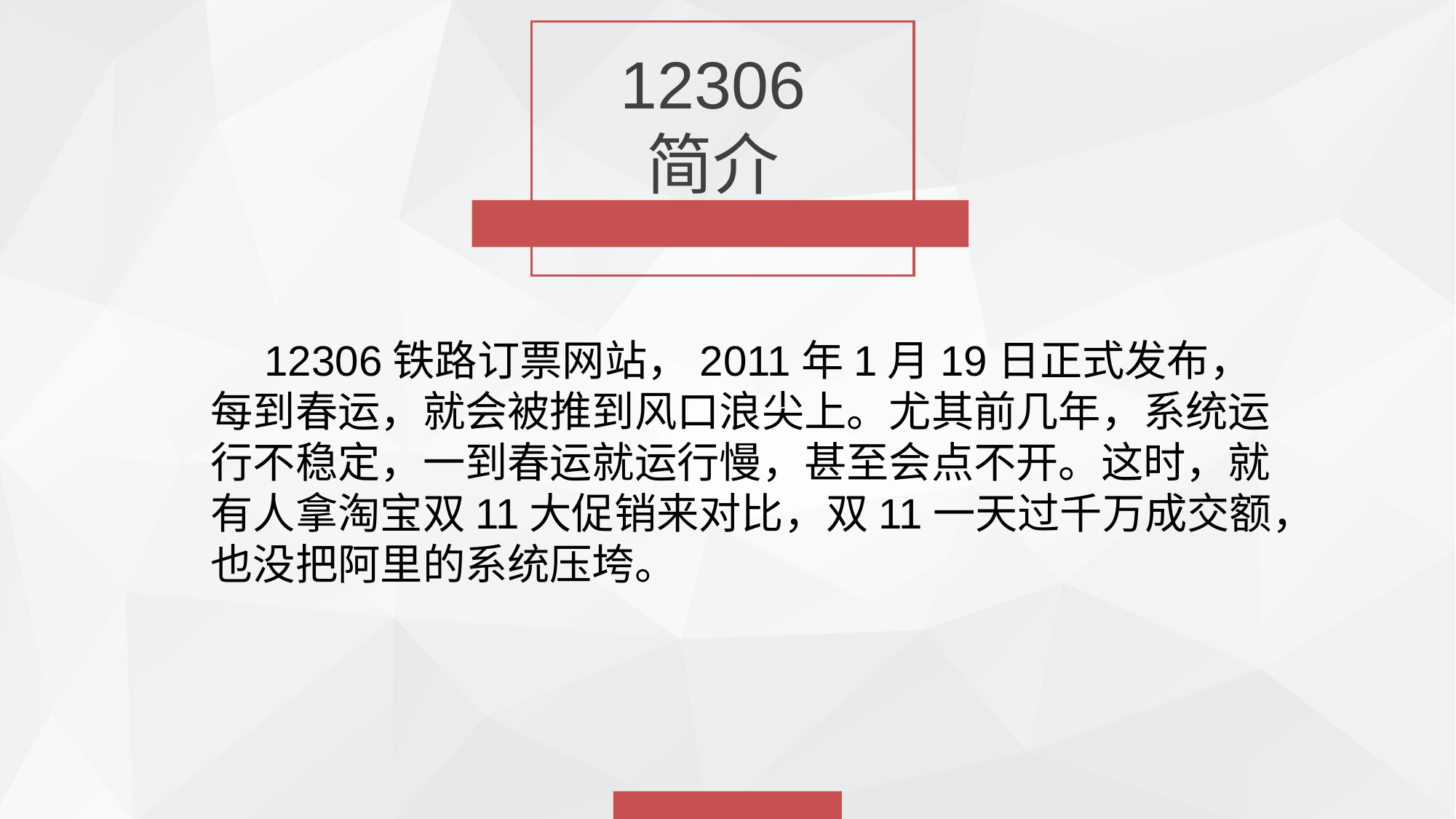

12306
简介

       12306铁路订票网站，2011年1月19日正式发布，每到春运，就会被推到风口浪尖上。尤其前几年，系统运行不稳定，一到春运就运行慢，甚至会点不开。这时，就有人拿淘宝双11大促销来对比，双11一天过千万成交额，也没把阿里的系统压垮。